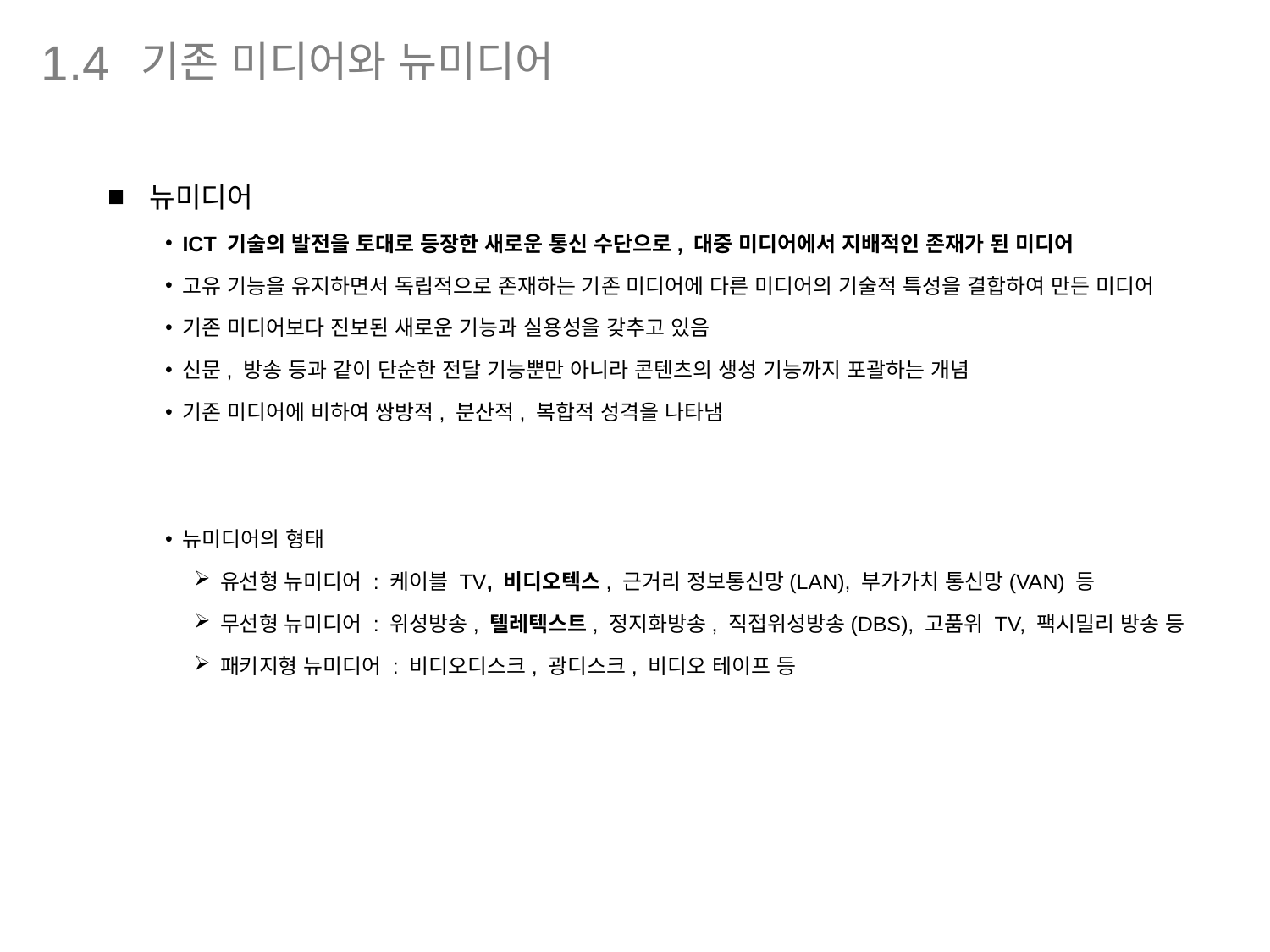

기존 미디어와 뉴미디어
1.4

뉴미디어
ICT 기술의 발전을 토대로 등장한 새로운 통신 수단으로, 대중 미디어에서 지배적인 존재가 된 미디어
고유 기능을 유지하면서 독립적으로 존재하는 기존 미디어에 다른 미디어의 기술적 특성을 결합하여 만든 미디어
기존 미디어보다 진보된 새로운 기능과 실용성을 갖추고 있음
신문, 방송 등과 같이 단순한 전달 기능뿐만 아니라 콘텐츠의 생성 기능까지 포괄하는 개념
기존 미디어에 비하여 쌍방적, 분산적, 복합적 성격을 나타냄

뉴미디어의 형태
유선형 뉴미디어 : 케이블 TV, 비디오텍스, 근거리 정보통신망(LAN), 부가가치 통신망(VAN) 등
무선형 뉴미디어 : 위성방송, 텔레텍스트, 정지화방송, 직접위성방송(DBS), 고품위 TV, 팩시밀리 방송 등
패키지형 뉴미디어 : 비디오디스크, 광디스크, 비디오 테이프 등